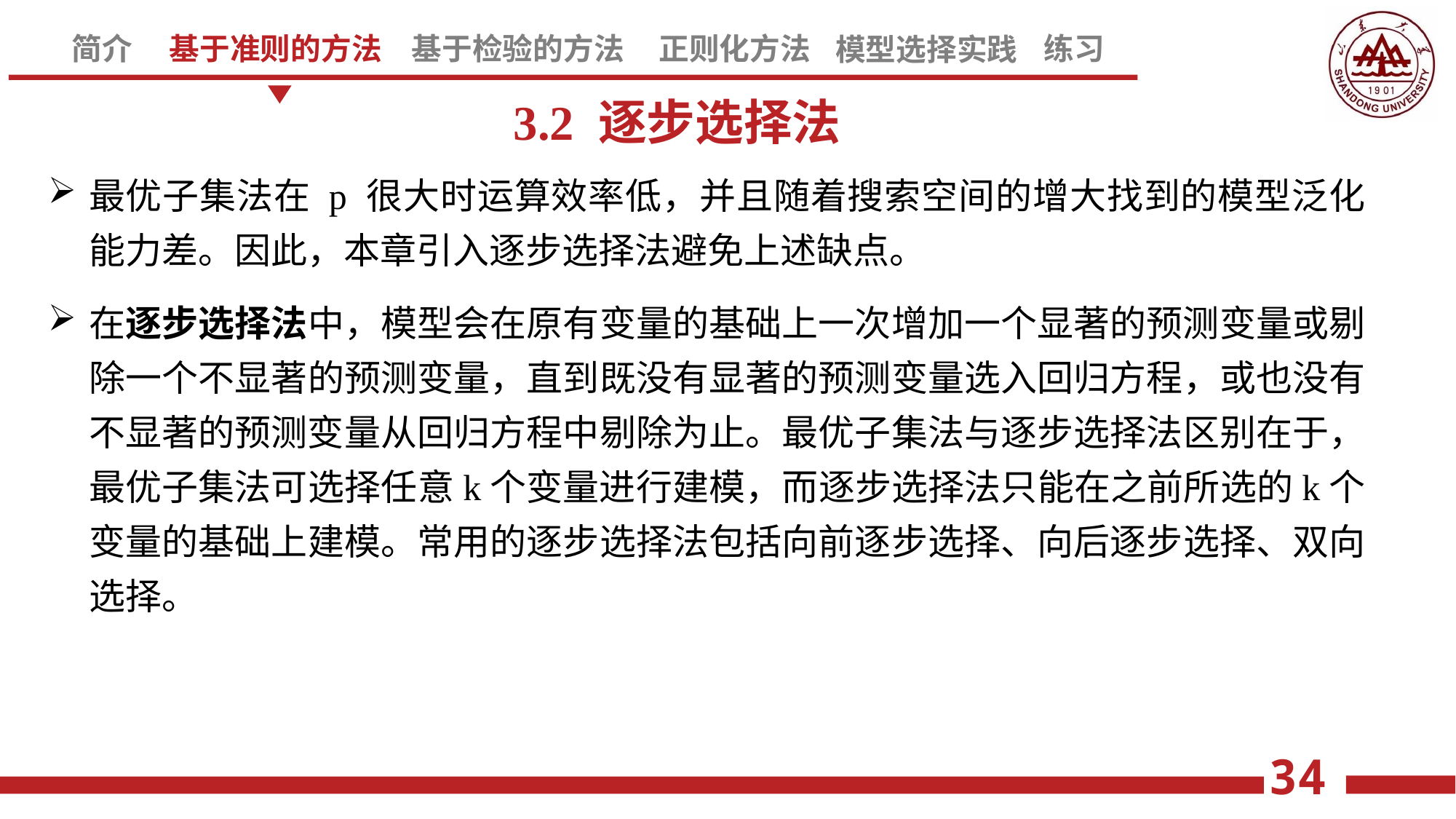

3.2 逐步选择法
最优子集法在 p 很大时运算效率低，并且随着搜索空间的增大找到的模型泛化能力差。因此，本章引入逐步选择法避免上述缺点。
在逐步选择法中，模型会在原有变量的基础上一次增加一个显著的预测变量或剔除一个不显著的预测变量，直到既没有显著的预测变量选入回归方程，或也没有不显著的预测变量从回归方程中剔除为止。最优子集法与逐步选择法区别在于，最优子集法可选择任意k个变量进行建模，而逐步选择法只能在之前所选的k个变量的基础上建模。常用的逐步选择法包括向前逐步选择、向后逐步选择、双向选择。